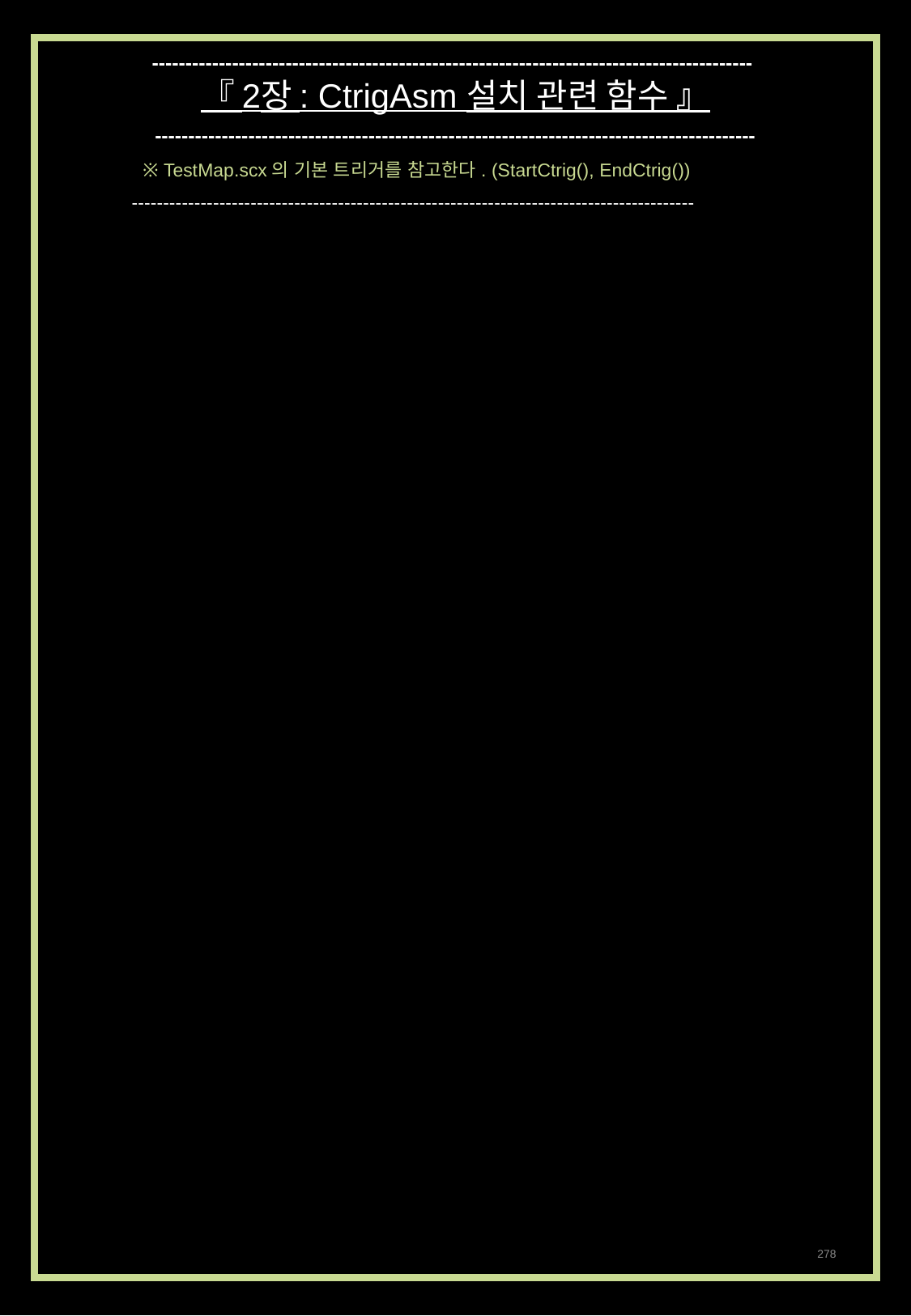

------------------------------------------------------------------------------------------
『 2장 : CtrigAsm 설치 관련 함수 』
------------------------------------------------------------------------------------------
※ TestMap.scx의 기본 트리거를 참고한다. (StartCtrig(), EndCtrig())
------------------------------------------------------------------------------------------
278